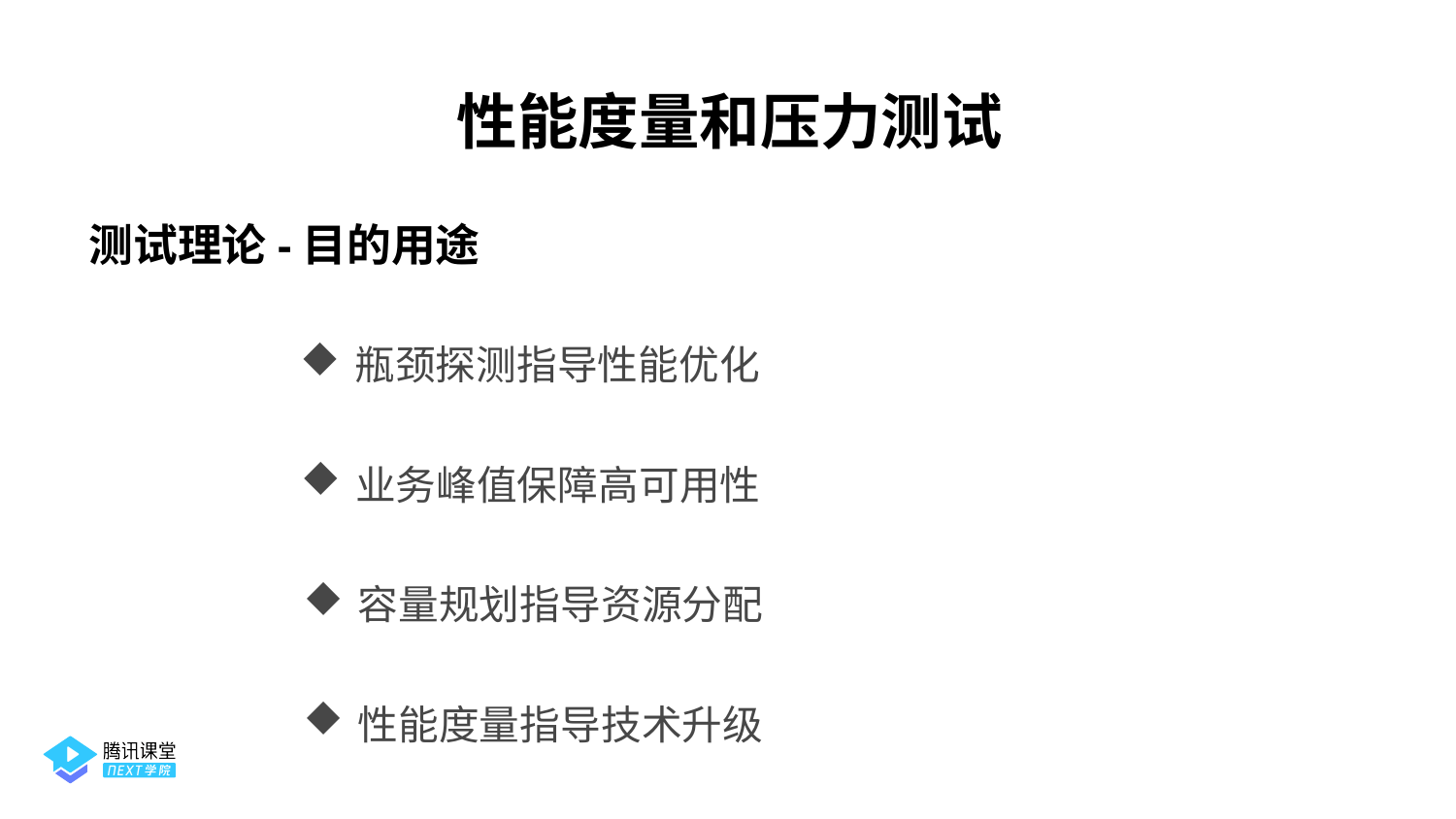

性能度量和压力测试
测试理论-目的用途
瓶颈探测指导性能优化
业务峰值保障高可用性
容量规划指导资源分配
性能度量指导技术升级